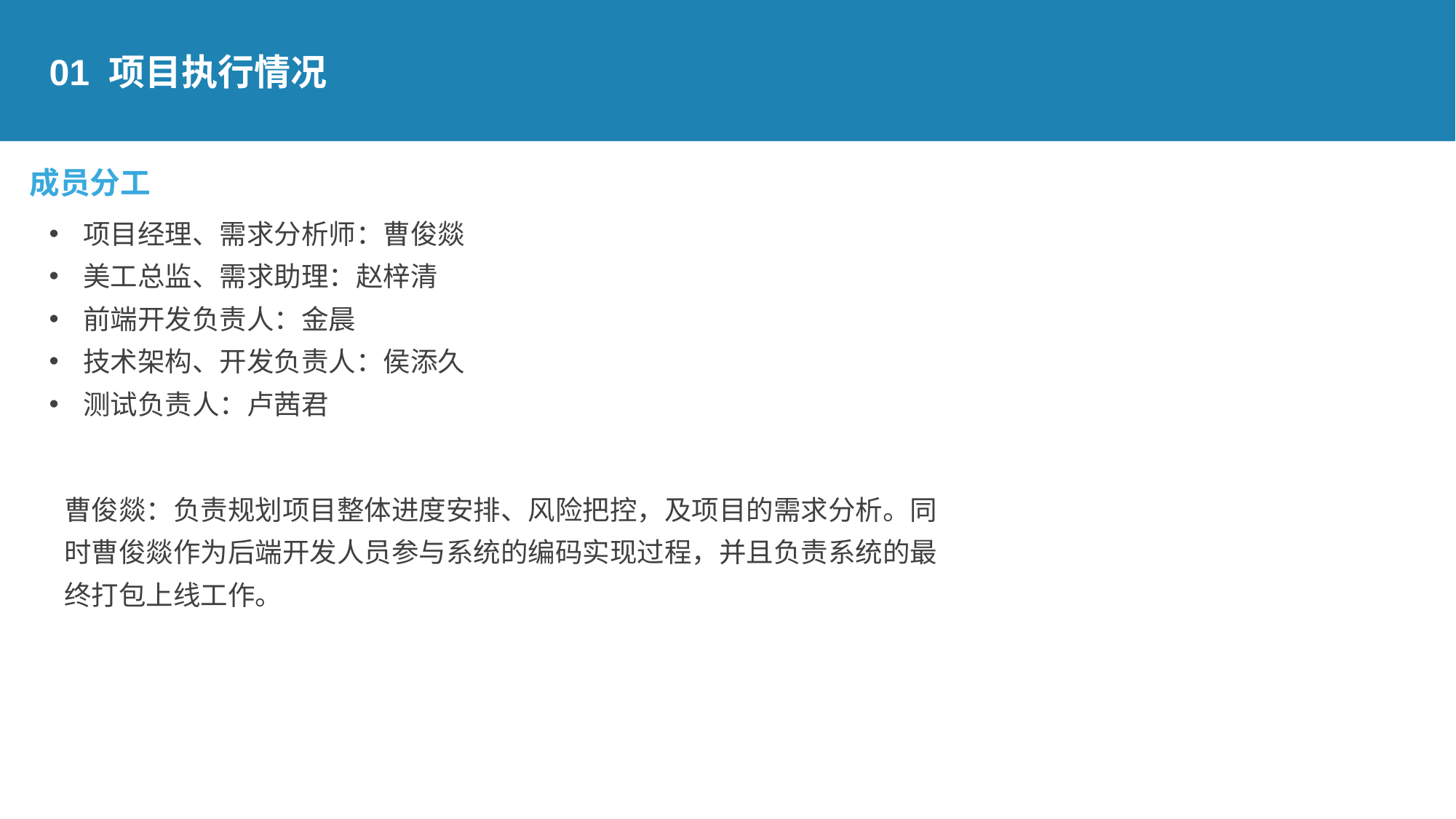

01 项目执行情况
成员分工
项目经理、需求分析师：曹俊燚
美工总监、需求助理：赵梓清
前端开发负责人：金晨
技术架构、开发负责人：侯添久
测试负责人：卢茜君
曹俊燚：负责规划项目整体进度安排、风险把控，及项目的需求分析。同时曹俊燚作为后端开发人员参与系统的编码实现过程，并且负责系统的最终打包上线工作。